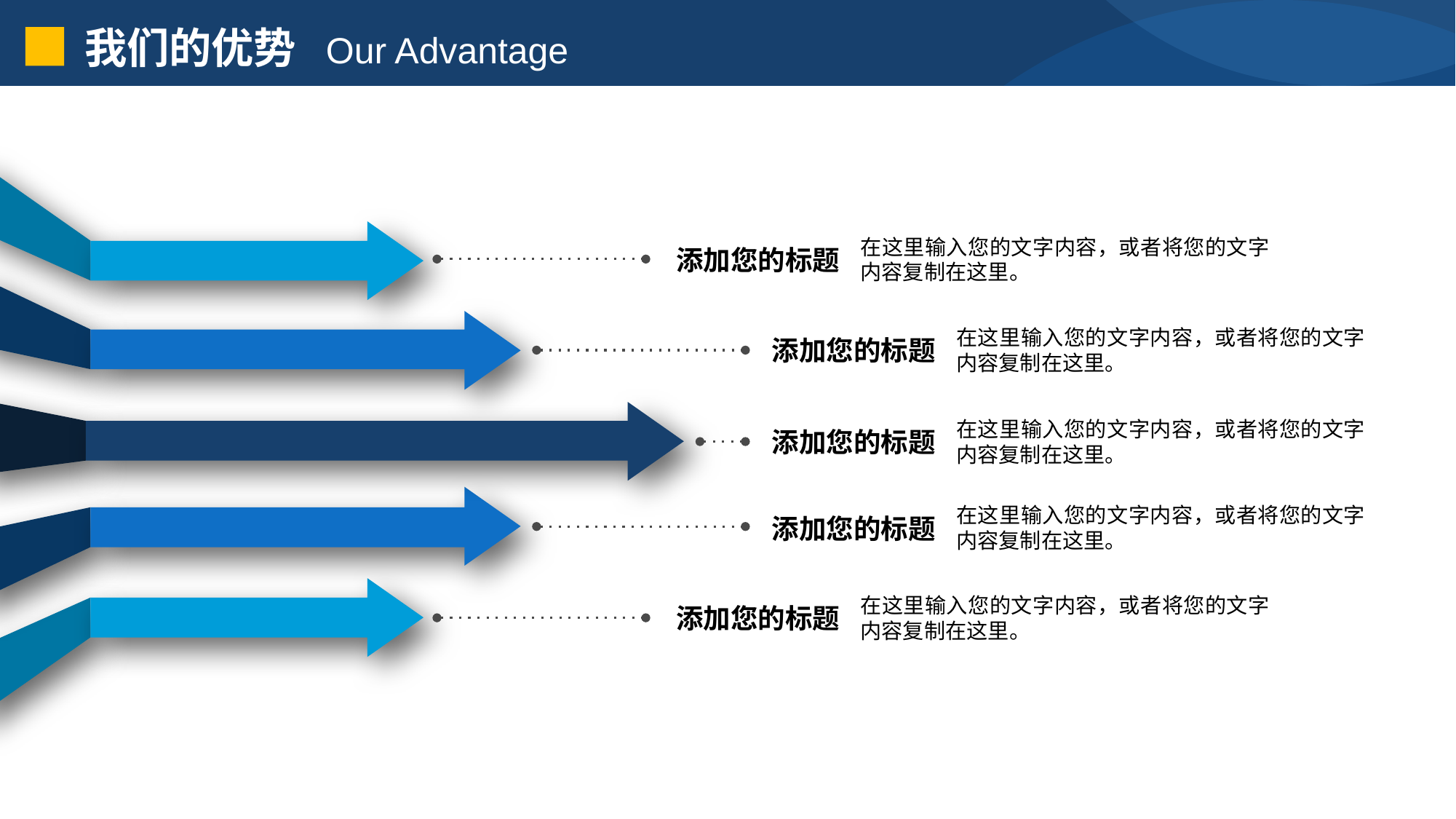

我们的优势  Our Advantage

在这里输入您的文字内容，或者将您的文字内容复制在这里。
添加您的标题

在这里输入您的文字内容，或者将您的文字内容复制在这里。
添加您的标题

在这里输入您的文字内容，或者将您的文字内容复制在这里。
添加您的标题

在这里输入您的文字内容，或者将您的文字内容复制在这里。
添加您的标题

在这里输入您的文字内容，或者将您的文字内容复制在这里。
添加您的标题